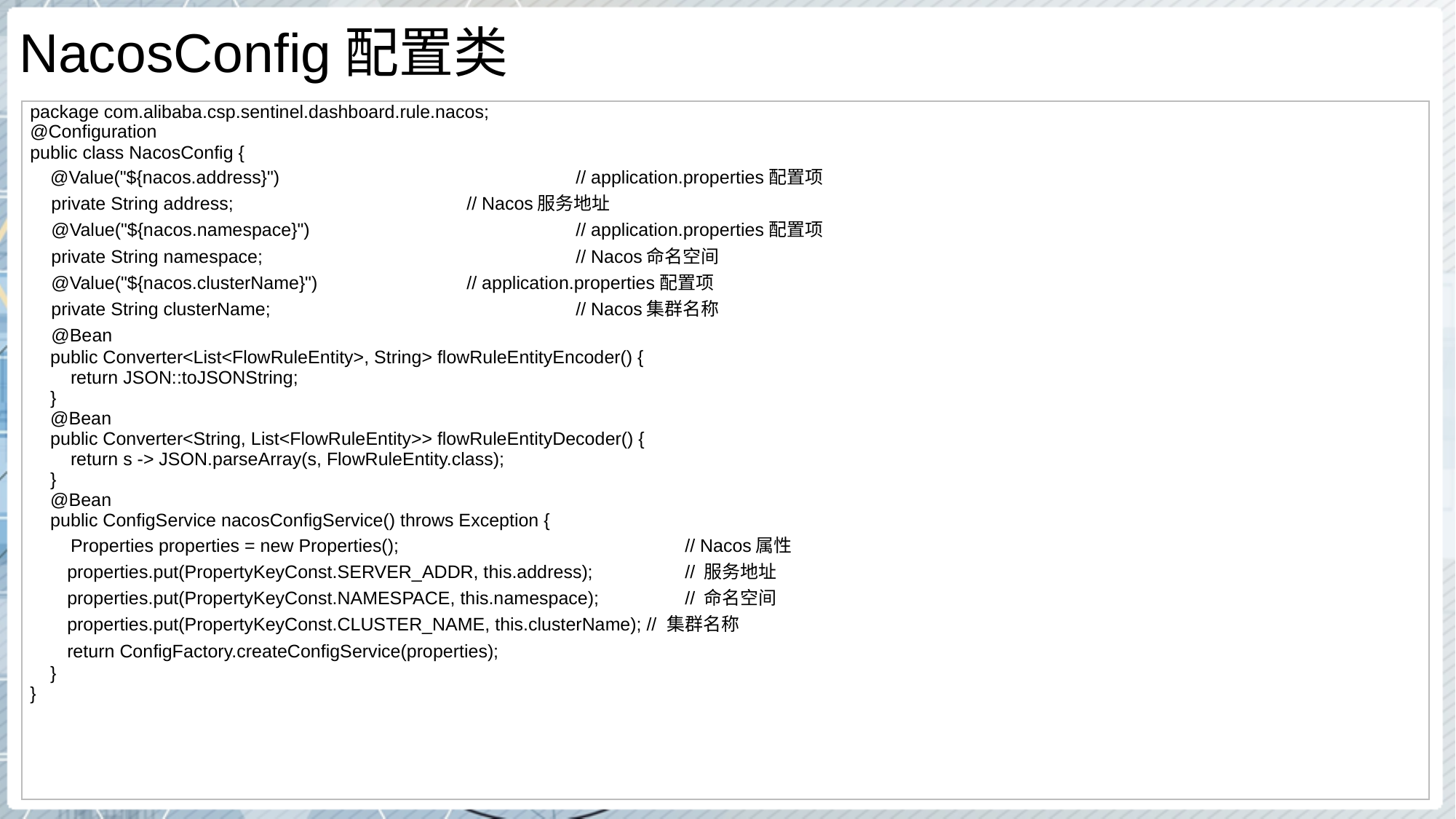

# NacosConfig配置类
| package com.alibaba.csp.sentinel.dashboard.rule.nacos; @Configuration public class NacosConfig { @Value("${nacos.address}") // application.properties配置项 private String address; // Nacos服务地址 @Value("${nacos.namespace}") // application.properties配置项 private String namespace; // Nacos命名空间 @Value("${nacos.clusterName}") // application.properties配置项 private String clusterName; // Nacos集群名称 @Bean public Converter<List<FlowRuleEntity>, String> flowRuleEntityEncoder() { return JSON::toJSONString; } @Bean public Converter<String, List<FlowRuleEntity>> flowRuleEntityDecoder() { return s -> JSON.parseArray(s, FlowRuleEntity.class); } @Bean public ConfigService nacosConfigService() throws Exception { Properties properties = new Properties(); // Nacos属性 properties.put(PropertyKeyConst.SERVER\_ADDR, this.address); // 服务地址 properties.put(PropertyKeyConst.NAMESPACE, this.namespace); // 命名空间 properties.put(PropertyKeyConst.CLUSTER\_NAME, this.clusterName); // 集群名称 return ConfigFactory.createConfigService(properties); } } |
| --- |